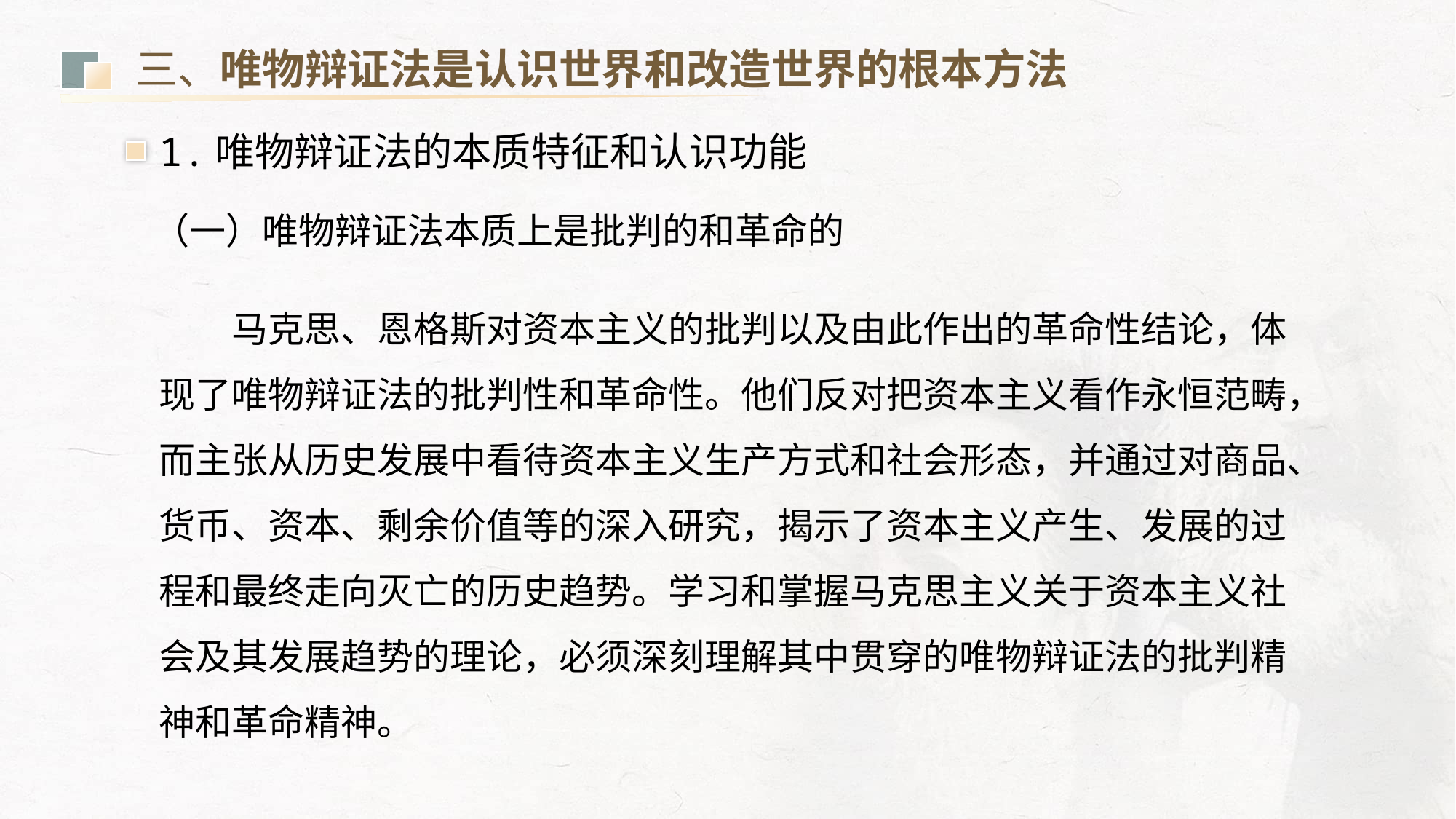

三、唯物辩证法是认识世界和改造世界的根本方法

1.唯物辩证法的本质特征和认识功能

（一）唯物辩证法本质上是批判的和革命的
马克思、恩格斯对资本主义的批判以及由此作出的革命性结论，体现了唯物辩证法的批判性和革命性。他们反对把资本主义看作永恒范畴，而主张从历史发展中看待资本主义生产方式和社会形态，并通过对商品、货币、资本、剩余价值等的深入研究，揭示了资本主义产生、发展的过程和最终走向灭亡的历史趋势。学习和掌握马克思主义关于资本主义社会及其发展趋势的理论，必须深刻理解其中贯穿的唯物辩证法的批判精神和革命精神。